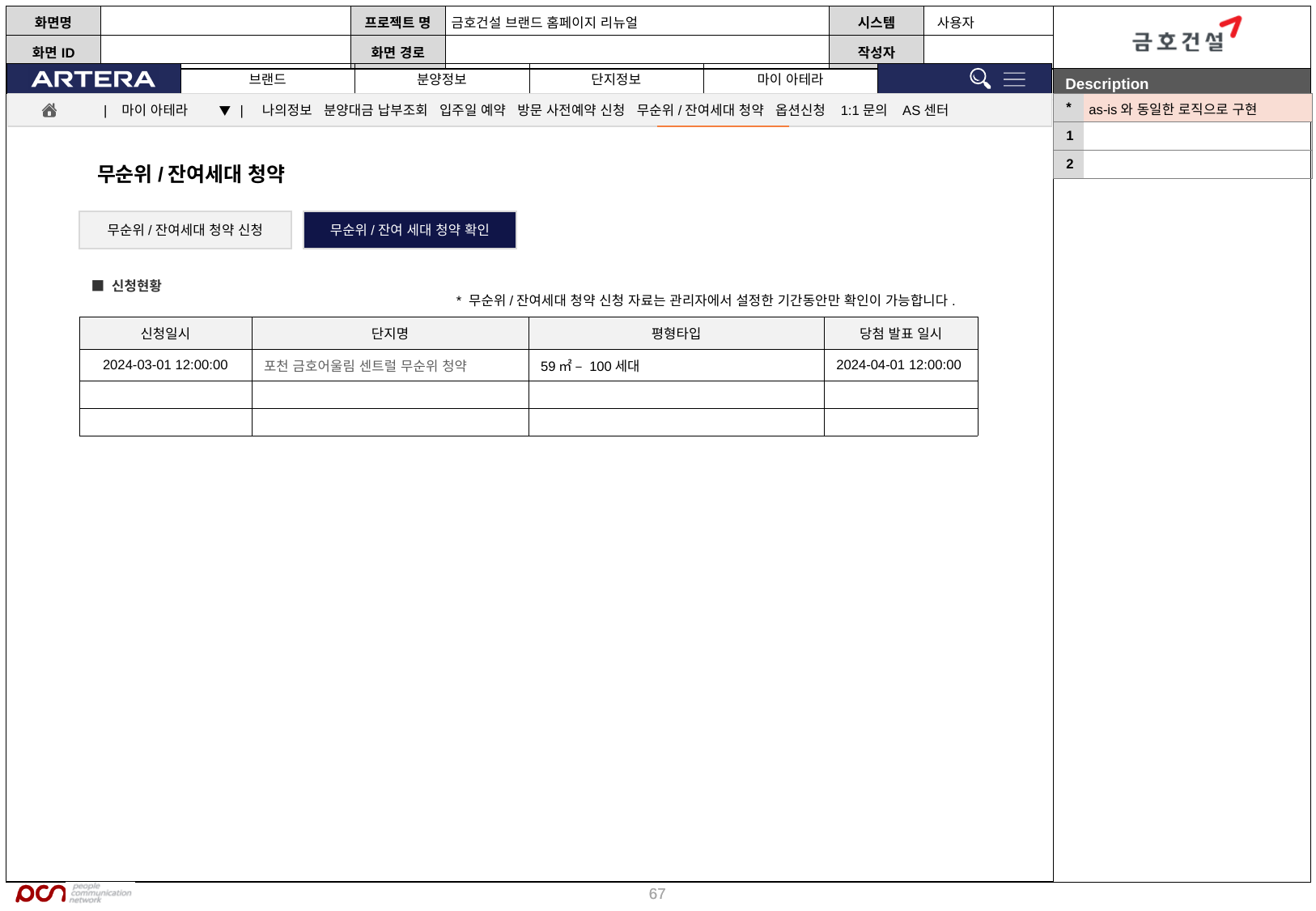

| \* | as-is와 동일한 로직으로 구현 |
| --- | --- |
| 1 |  |
| 2 |  |
|   마이 아테라        ▼  |    나의정보   분양대금 납부조회   입주일 예약   방문 사전예약 신청   무순위/잔여세대 청약   옵션신청   1:1문의   AS센터

무순위/잔여세대 청약
무순위/잔여세대 청약 신청
무순위/잔여 세대 청약 확인
■ 신청현황
* 무순위/잔여세대 청약 신청 자료는 관리자에서 설정한 기간동안만 확인이 가능합니다.
| 신청일시 | 단지명 | 평형타입 | 당첨 발표 일시 |
| --- | --- | --- | --- |
| 2024-03-01 12:00:00 | 포천 금호어울림 센트럴 무순위 청약 | 59㎡ – 100세대 | 2024-04-01 12:00:00 |
|  |  |  |  |
|  |  |  |  |